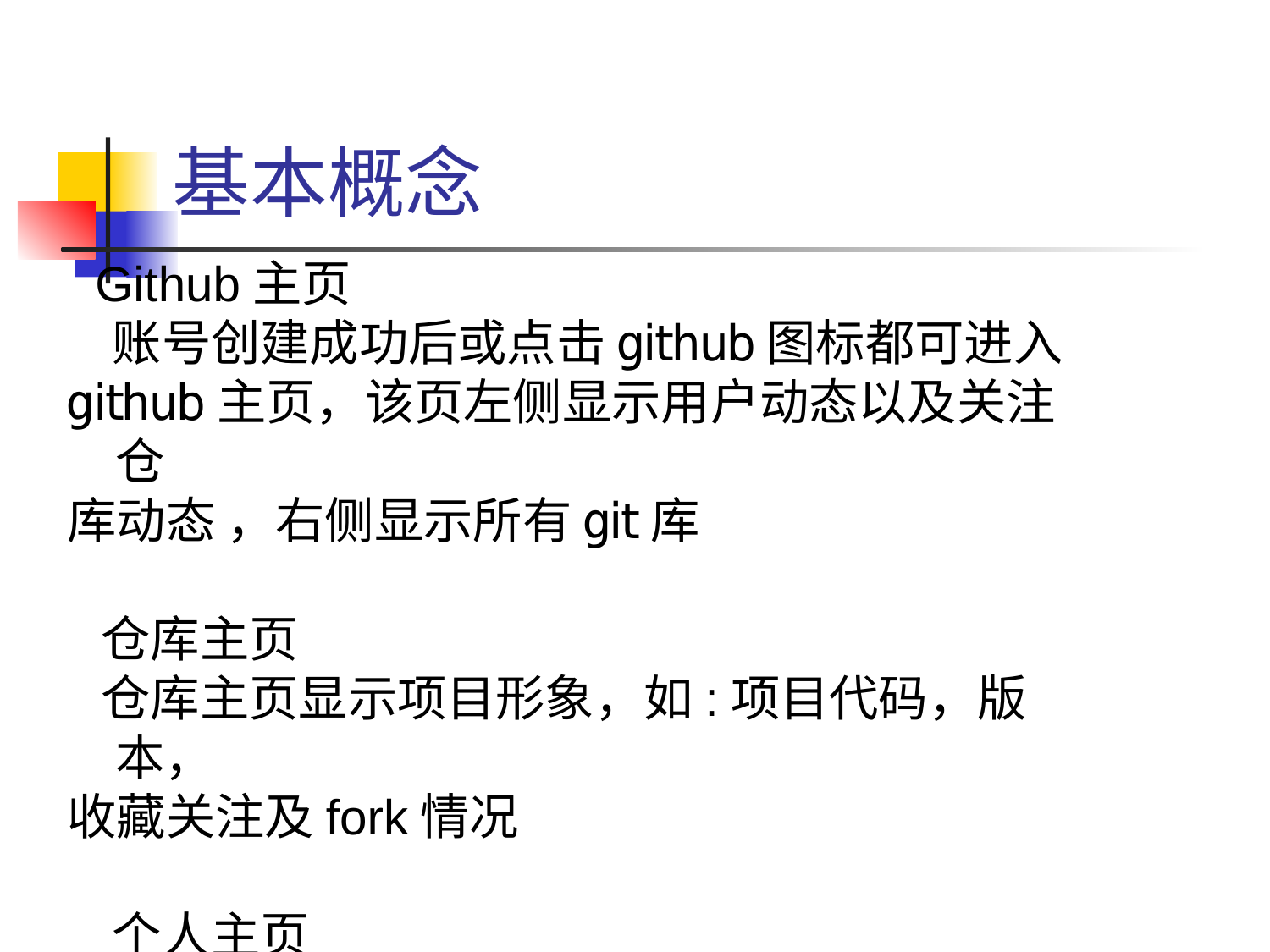

# 基本概念
  Github主页
   账号创建成功后或点击github图标都可进入
github主页，该页左侧显示用户动态以及关注仓
库动态 ，右侧显示所有git库

  仓库主页
  仓库主页显示项目形象，如:项目代码，版本，
收藏关注及fork情况

   个人主页
   显示个人信息等